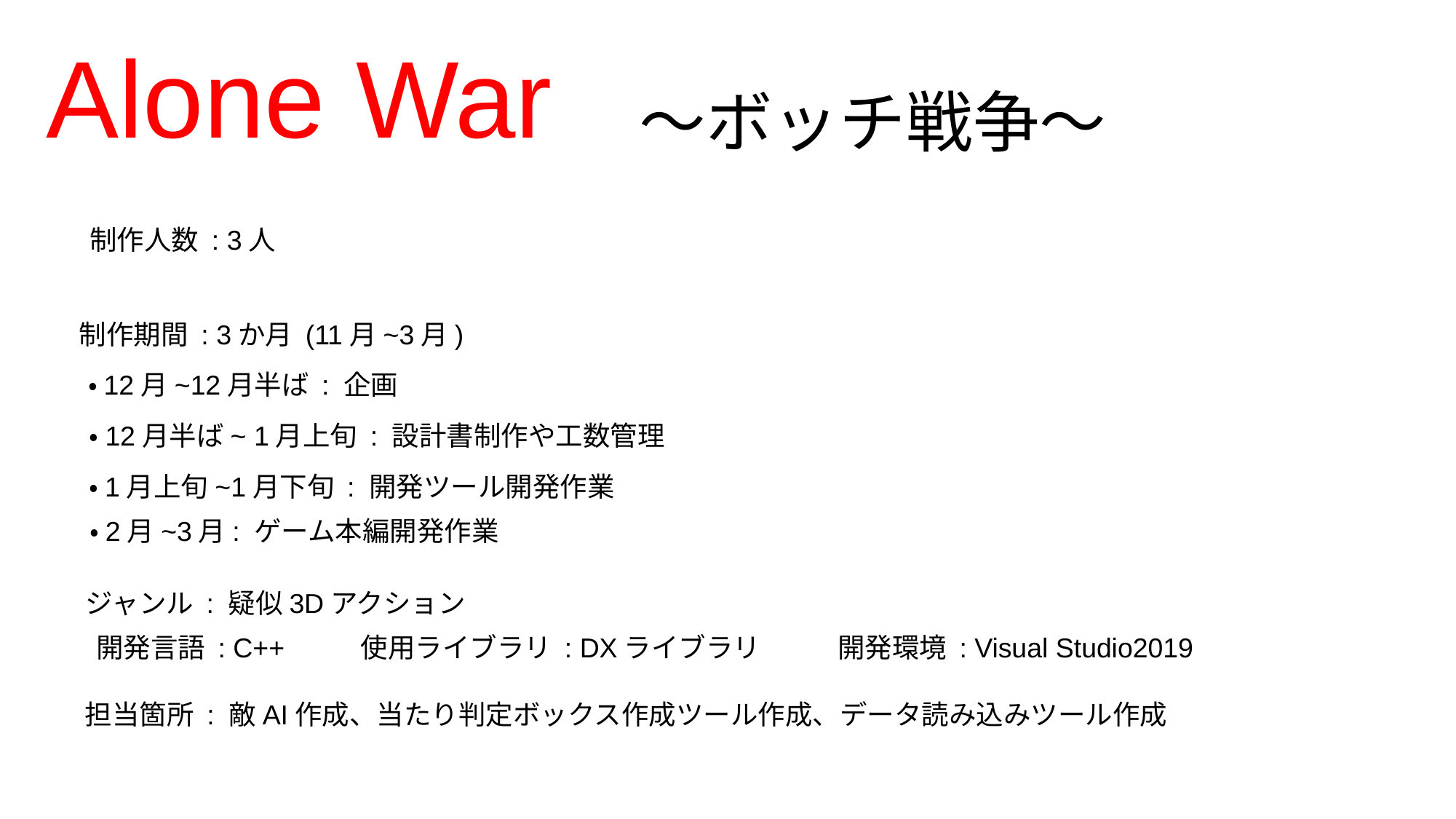

Alone War
～ボッチ戦争～
制作人数 : 3人
制作期間 : 3か月 (11月~3月)
・12月~12月半ば : 企画
・12月半ば~ 1月上旬 : 設計書制作や工数管理
・1月上旬~1月下旬 : 開発ツール開発作業
・2月~3月: ゲーム本編開発作業
ジャンル : 疑似3Dアクション
開発環境 : Visual Studio2019
開発言語 : C++
使用ライブラリ : DXライブラリ
担当箇所 : 敵AI作成、当たり判定ボックス作成ツール作成、データ読み込みツール作成